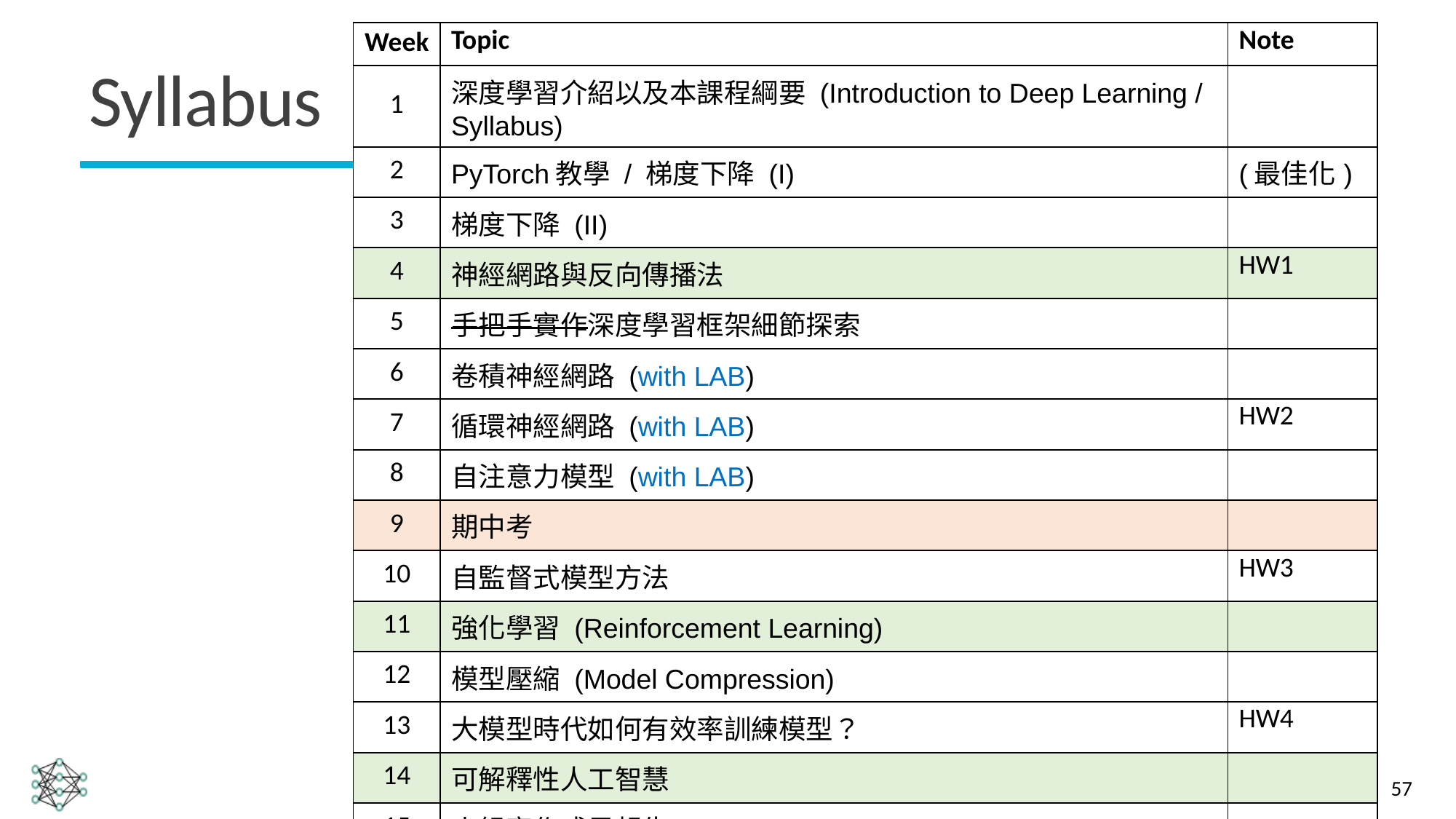

| Week | Topic | Note |
| --- | --- | --- |
| 1 | 深度學習介紹以及本課程綱要 (Introduction to Deep Learning / Syllabus) |  |
| 2 | PyTorch教學 / 梯度下降 (I) | (最佳化) |
| 3 | 梯度下降 (II) |  |
| 4 | 神經網路與反向傳播法 | HW1 |
| 5 | 手把手實作深度學習框架細節探索 |  |
| 6 | 卷積神經網路 (with LAB) |  |
| 7 | 循環神經網路 (with LAB) | HW2 |
| 8 | 自注意力模型 (with LAB) |  |
| 9 | 期中考 |  |
| 10 | 自監督式模型方法 | HW3 |
| 11 | 強化學習 (Reinforcement Learning) |  |
| 12 | 模型壓縮 (Model Compression) |  |
| 13 | 大模型時代如何有效率訓練模型？ | HW4 |
| 14 | 可解釋性人工智慧 |  |
| 15 | 小組實作成果報告 (1) |  |
| 16 | 小組實作成果報告 (2) |  |
# Syllabus
57